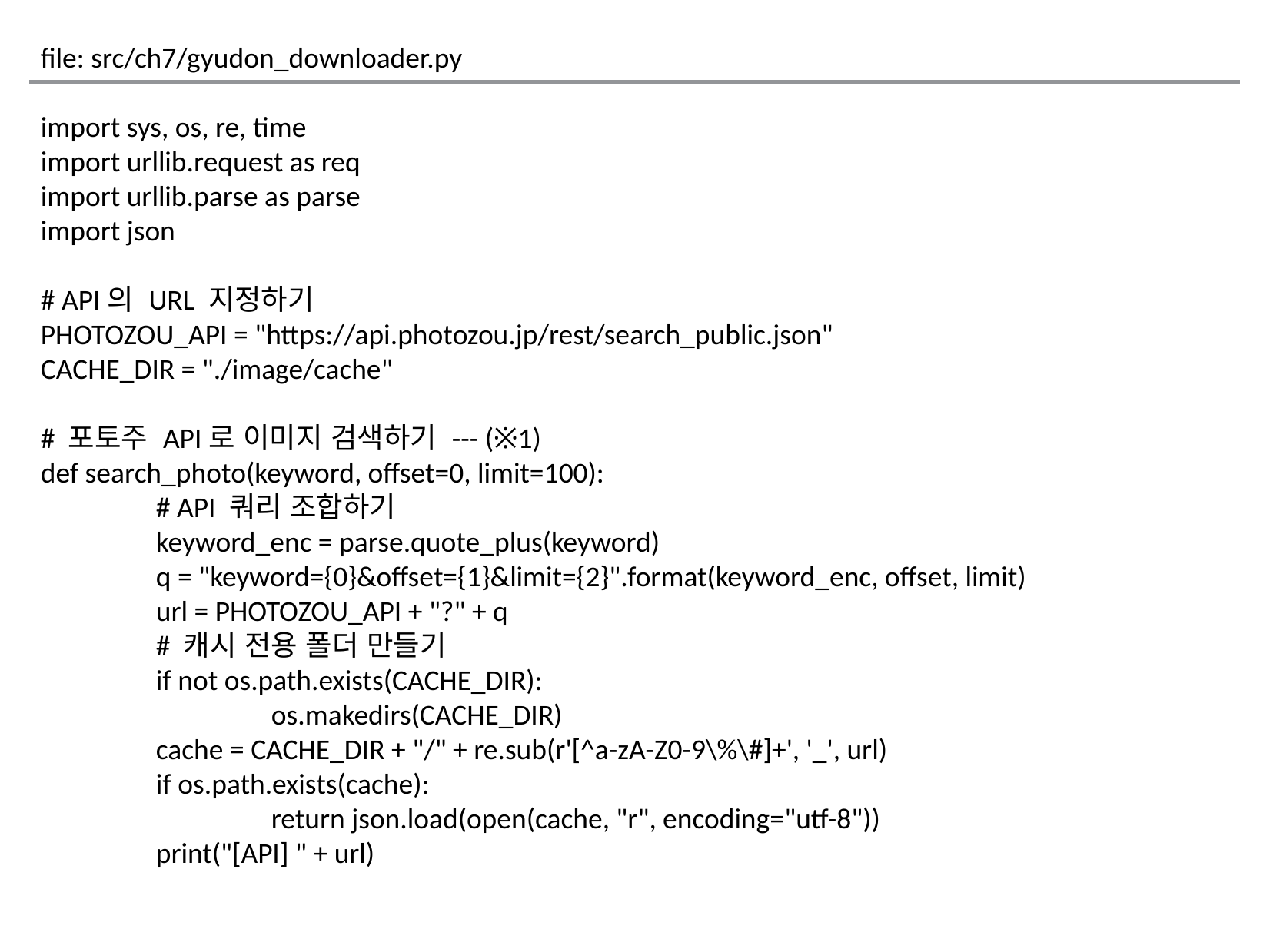

file: src/ch7/gyudon_downloader.py

import sys, os, re, time
import urllib.request as req
import urllib.parse as parse
import json

# API의 URL 지정하기
PHOTOZOU_API = "https://api.photozou.jp/rest/search_public.json"
CACHE_DIR = "./image/cache"

# 포토주 API로 이미지 검색하기 --- (※1)
def search_photo(keyword, offset=0, limit=100):
	# API 쿼리 조합하기
	keyword_enc = parse.quote_plus(keyword)
	q = "keyword={0}&offset={1}&limit={2}".format(keyword_enc, offset, limit)
	url = PHOTOZOU_API + "?" + q
	# 캐시 전용 폴더 만들기
	if not os.path.exists(CACHE_DIR):
		os.makedirs(CACHE_DIR)
	cache = CACHE_DIR + "/" + re.sub(r'[^a-zA-Z0-9\%\#]+', '_', url)
	if os.path.exists(cache):
		return json.load(open(cache, "r", encoding="utf-8"))
	print("[API] " + url)